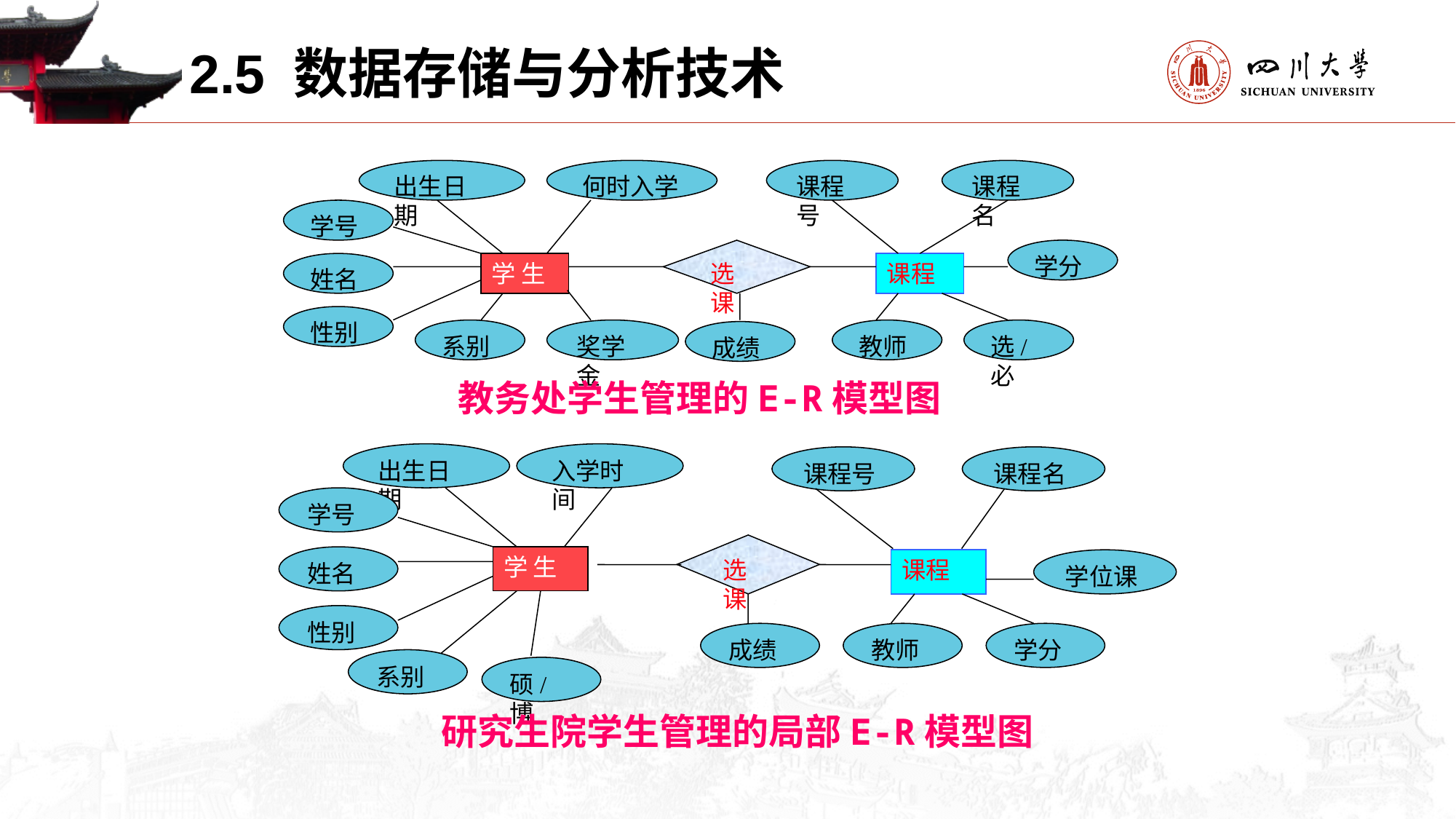

2.5 数据存储与分析技术

出生日期
何时入学
课程号
课程名
学号
学分
姓名
性别
系别
奖学金
教师
选/必
成绩
出生日期
入学时间
课程号
课程名
学号
姓名
学位课
性别
成绩
教师
学分
系别
硕/博

选 课
学 生
课程

 教务处学生管理的E-R模型图

选 课
学 生
课程

研究生院学生管理的局部E-R模型图